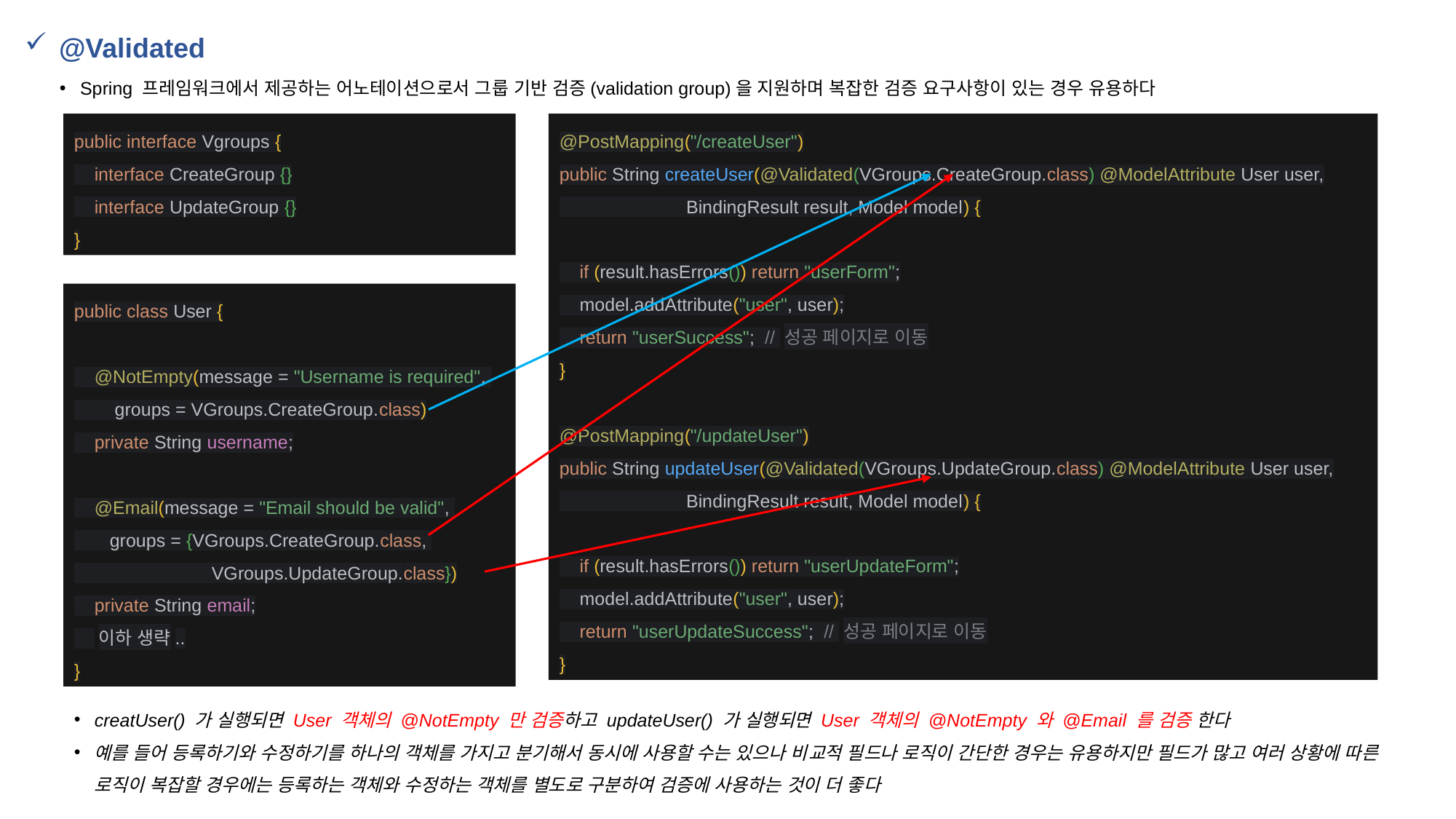

@Validated
Spring 프레임워크에서 제공하는 어노테이션으로서 그룹 기반 검증(validation group)을 지원하며 복잡한 검증 요구사항이 있는 경우 유용하다
public interface Vgroups {
    interface CreateGroup {}
    interface UpdateGroup {}
}
@PostMapping("/createUser")
public String createUser(@Validated(VGroups.CreateGroup.class) @ModelAttribute User user,
                         BindingResult result, Model model) {
    if (result.hasErrors()) return "userForm";
    model.addAttribute("user", user);
    return "userSuccess";  // 성공 페이지로 이동
}
@PostMapping("/updateUser")
public String updateUser(@Validated(VGroups.UpdateGroup.class) @ModelAttribute User user,
                         BindingResult result, Model model) {
    if (result.hasErrors()) return "userUpdateForm";
    model.addAttribute("user", user);
    return "userUpdateSuccess";  // 성공 페이지로 이동
}
public class User {
    @NotEmpty(message = "Username is required",
        groups = VGroups.CreateGroup.class)
    private String username;
    @Email(message = "Email should be valid",
       groups = {VGroups.CreateGroup.class,
                           VGroups.UpdateGroup.class})
    private String email;
    이하 생략..
}
creatUser() 가 실행되면 User 객체의 @NotEmpty 만 검증하고 updateUser() 가 실행되면 User 객체의 @NotEmpty 와 @Email 를 검증 한다
예를 들어 등록하기와 수정하기를 하나의 객체를 가지고 분기해서 동시에 사용할 수는 있으나 비교적 필드나 로직이 간단한 경우는 유용하지만 필드가 많고 여러 상황에 따른 로직이 복잡할 경우에는 등록하는 객체와 수정하는 객체를 별도로 구분하여 검증에 사용하는 것이 더 좋다